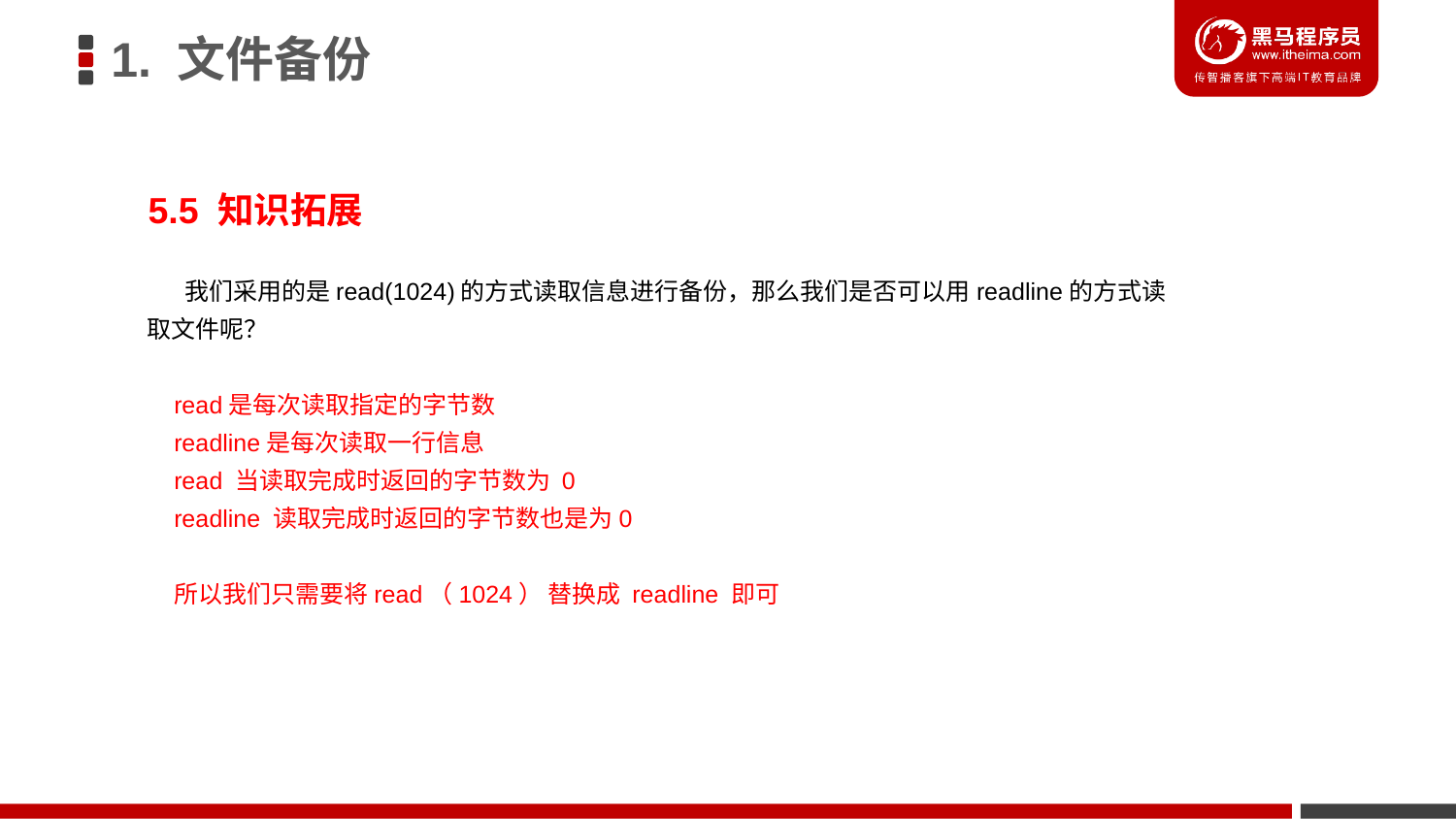

1. 文件备份
5.5 知识拓展
      我们采用的是read(1024)的方式读取信息进行备份，那么我们是否可以用readline的方式读取文件呢？

    read是每次读取指定的字节数
    readline是每次读取一行信息
    read 当读取完成时返回的字节数为 0
    readline 读取完成时返回的字节数也是为0

    所以我们只需要将read（1024） 替换成 readline 即可